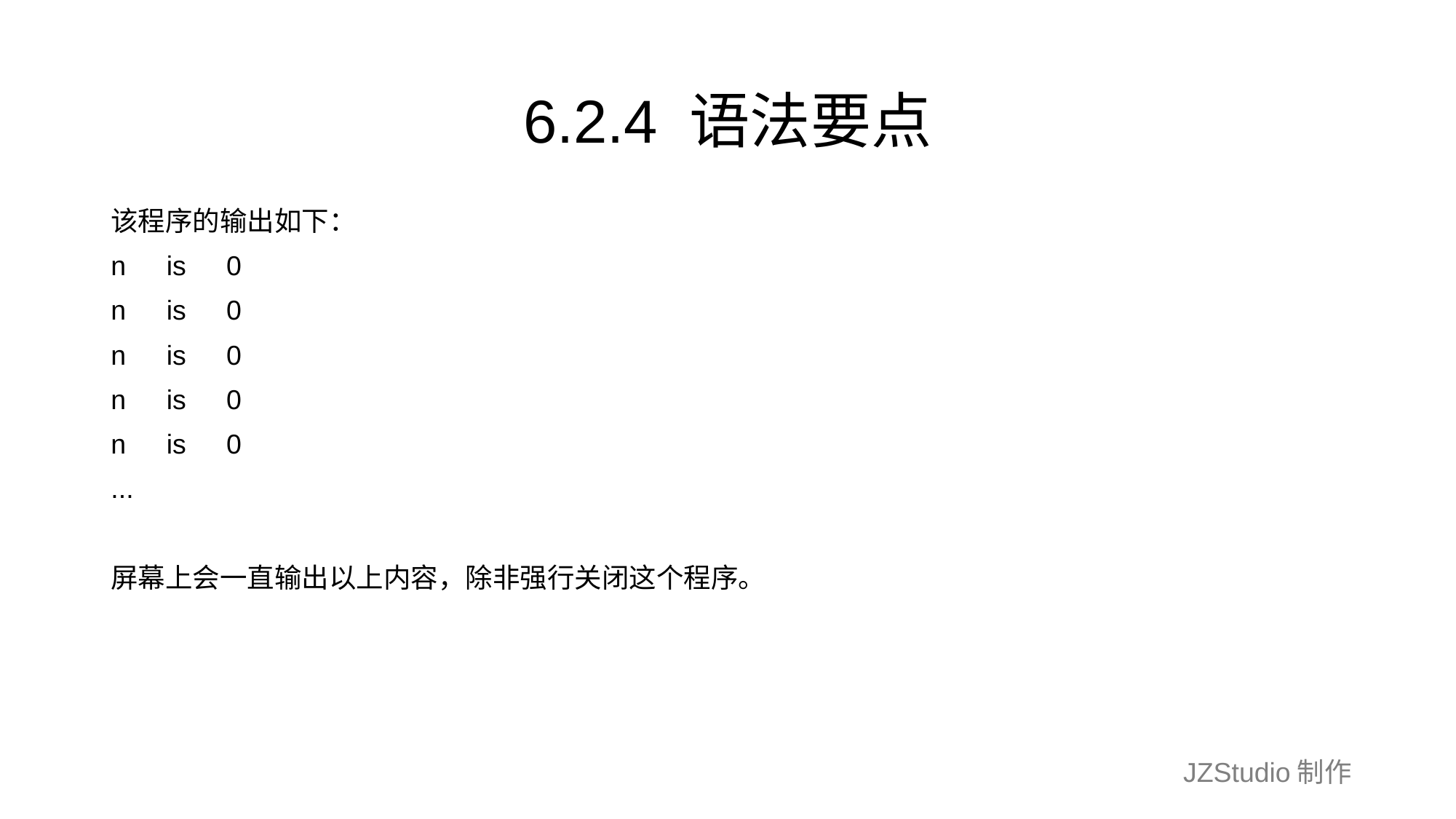

# 6.2.4 语法要点
该程序的输出如下：
n　is　0
n　is　0
n　is　0
n　is　0
n　is　0
...

屏幕上会一直输出以上内容，除非强行关闭这个程序。